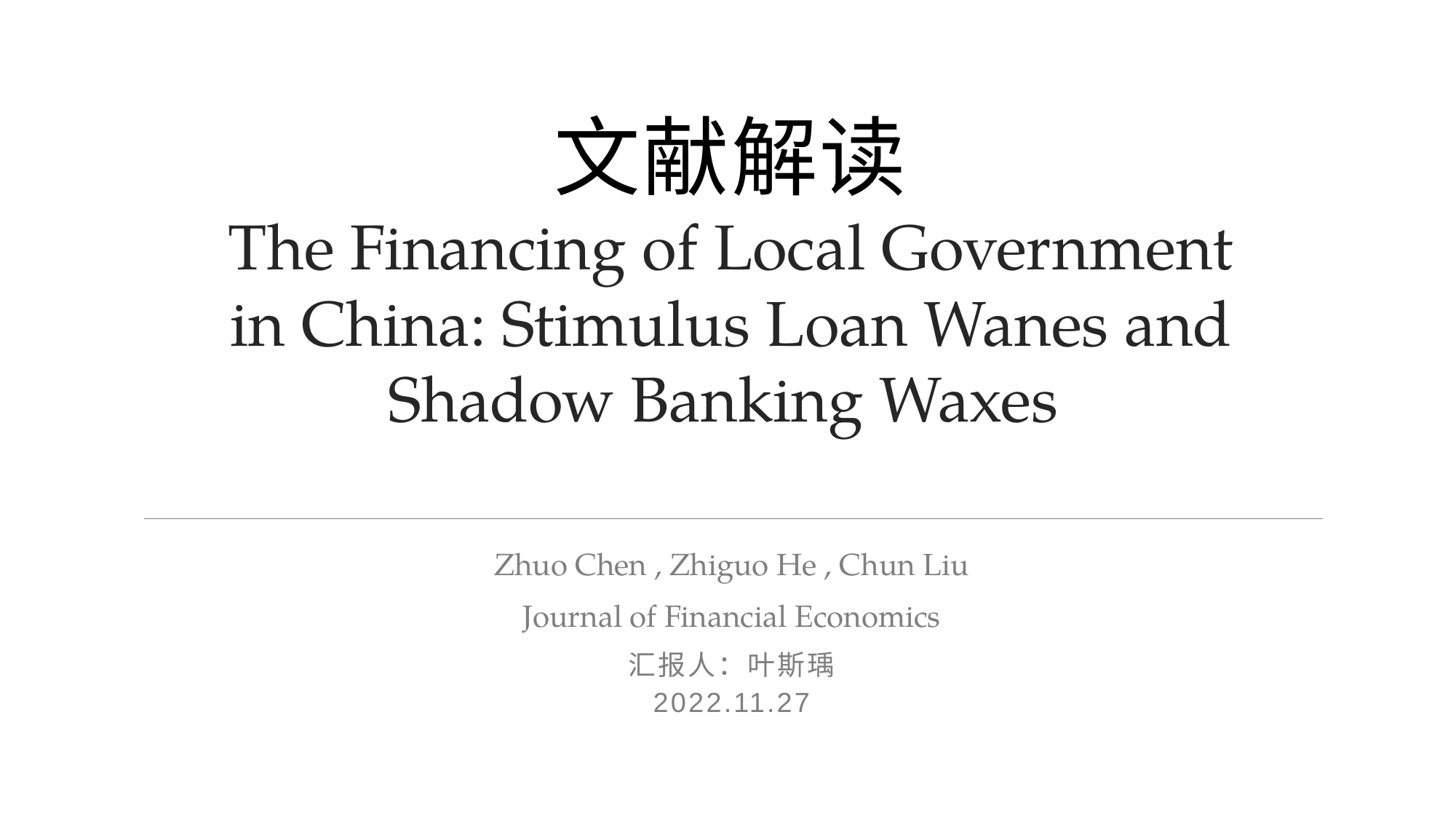

# 文献解读 The Financing of Local Government in China: Stimulus Loan Wanes and Shadow Banking Waxes
Zhuo Chen , Zhiguo He , Chun Liu
Journal of Financial Economics
汇报人：叶斯瑀
2022.11.27